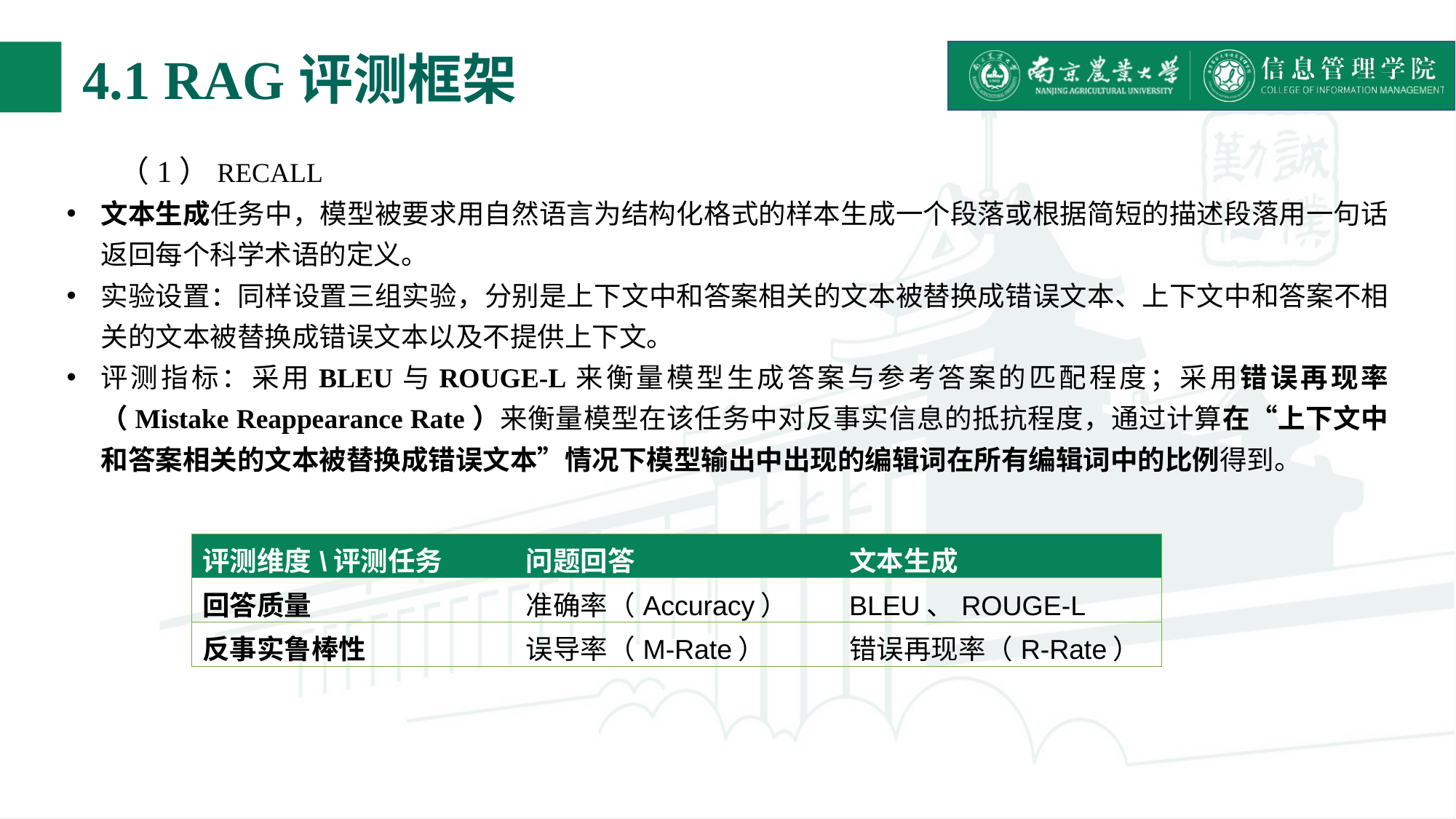

# 4.1 RAG评测框架
  （1）RECALL
文本生成任务中，模型被要求用自然语言为结构化格式的样本生成一个段落或根据简短的描述段落用一句话返回每个科学术语的定义。
实验设置：同样设置三组实验，分别是上下文中和答案相关的文本被替换成错误文本、上下文中和答案不相关的文本被替换成错误文本以及不提供上下文。
评测指标：采用BLEU与ROUGE-L来衡量模型生成答案与参考答案的匹配程度；采用错误再现率（Mistake Reappearance Rate）来衡量模型在该任务中对反事实信息的抵抗程度，通过计算在“上下文中和答案相关的文本被替换成错误文本”情况下模型输出中出现的编辑词在所有编辑词中的比例得到。

| 评测维度\评测任务 | 问题回答 | 文本生成 |
| --- | --- | --- |
| 回答质量 | 准确率（Accuracy） | BLEU、ROUGE-L |
| 反事实鲁棒性 | 误导率（M-Rate） | 错误再现率（R-Rate） |